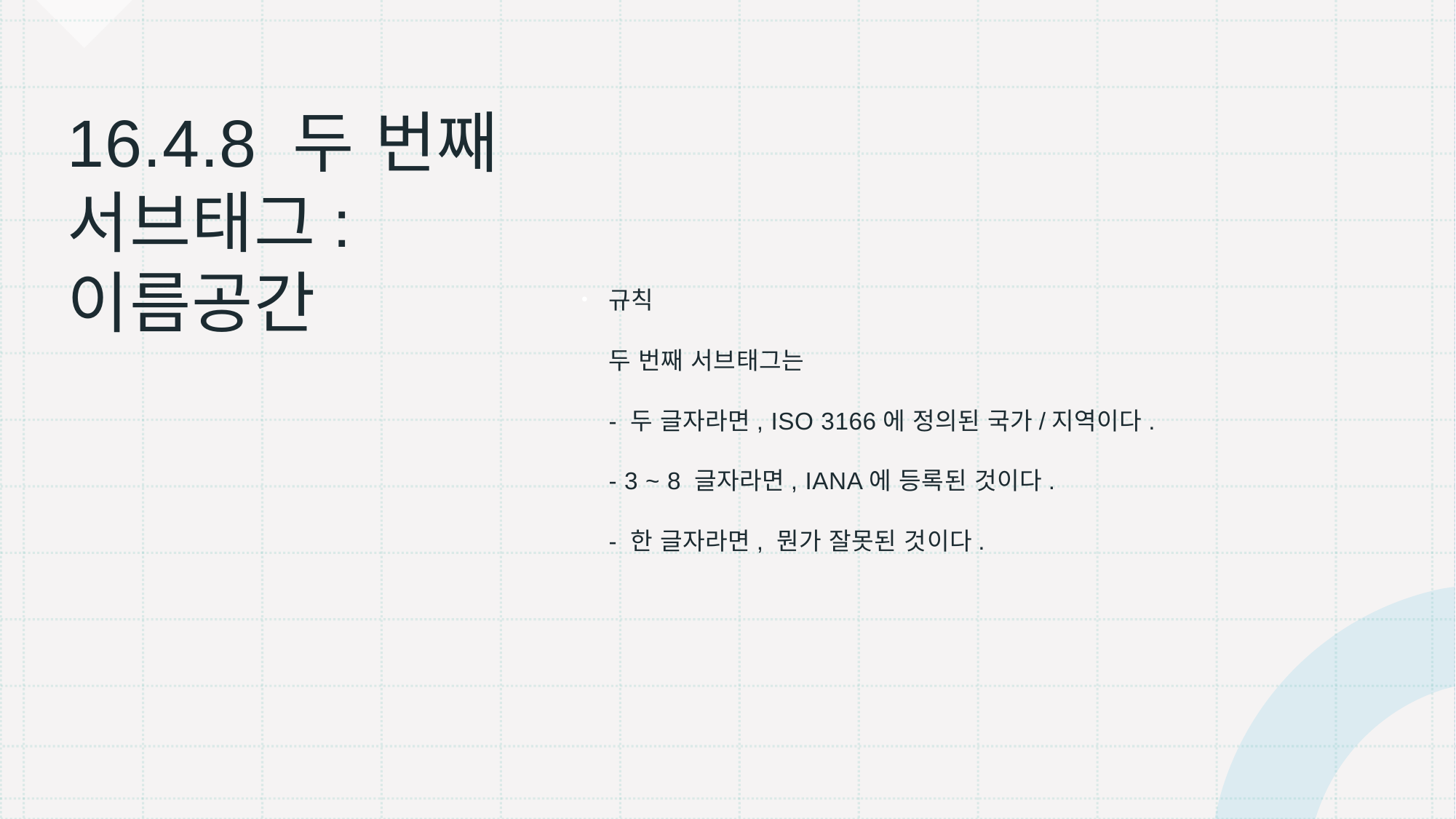

규칙
두 번째 서브태그는
- 두 글자라면, ISO 3166에 정의된 국가/지역이다.
- 3 ~ 8 글자라면, IANA에 등록된 것이다.
- 한 글자라면, 뭔가 잘못된 것이다.
# 16.4.8 두 번째 서브태그: 이름공간